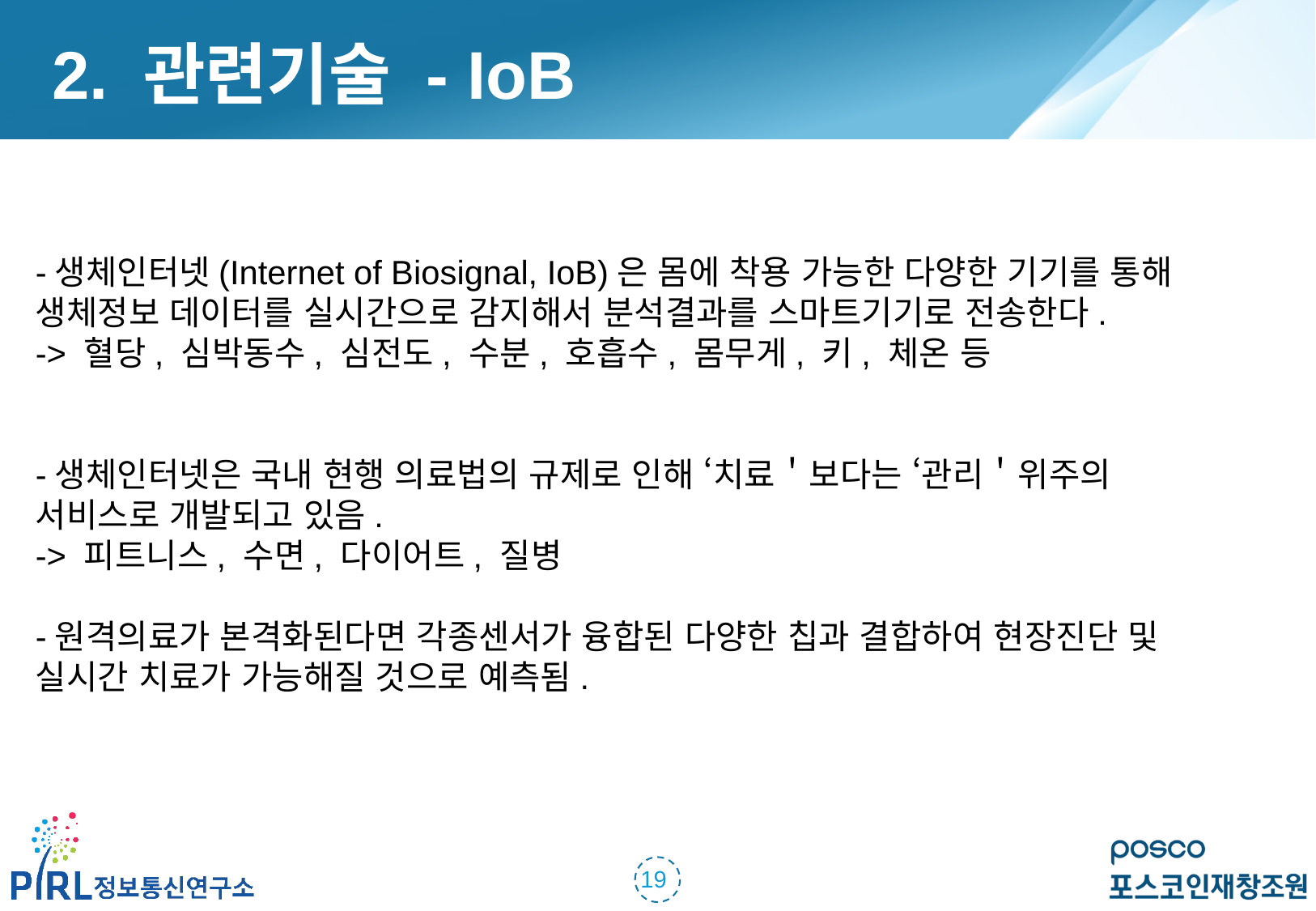

2. 관련기술 - IoB

-생체인터넷(Internet of Biosignal, IoB)은 몸에 착용 가능한 다양한 기기를 통해 생체정보 데이터를 실시간으로 감지해서 분석결과를 스마트기기로 전송한다.
-> 혈당, 심박동수, 심전도, 수분, 호흡수, 몸무게, 키, 체온 등

-생체인터넷은 국내 현행 의료법의 규제로 인해 ‘치료＇보다는 ‘관리＇위주의 서비스로 개발되고 있음.
-> 피트니스, 수면, 다이어트, 질병

-원격의료가 본격화된다면 각종센서가 융합된 다양한 칩과 결합하여 현장진단 및 실시간 치료가 가능해질 것으로 예측됨.